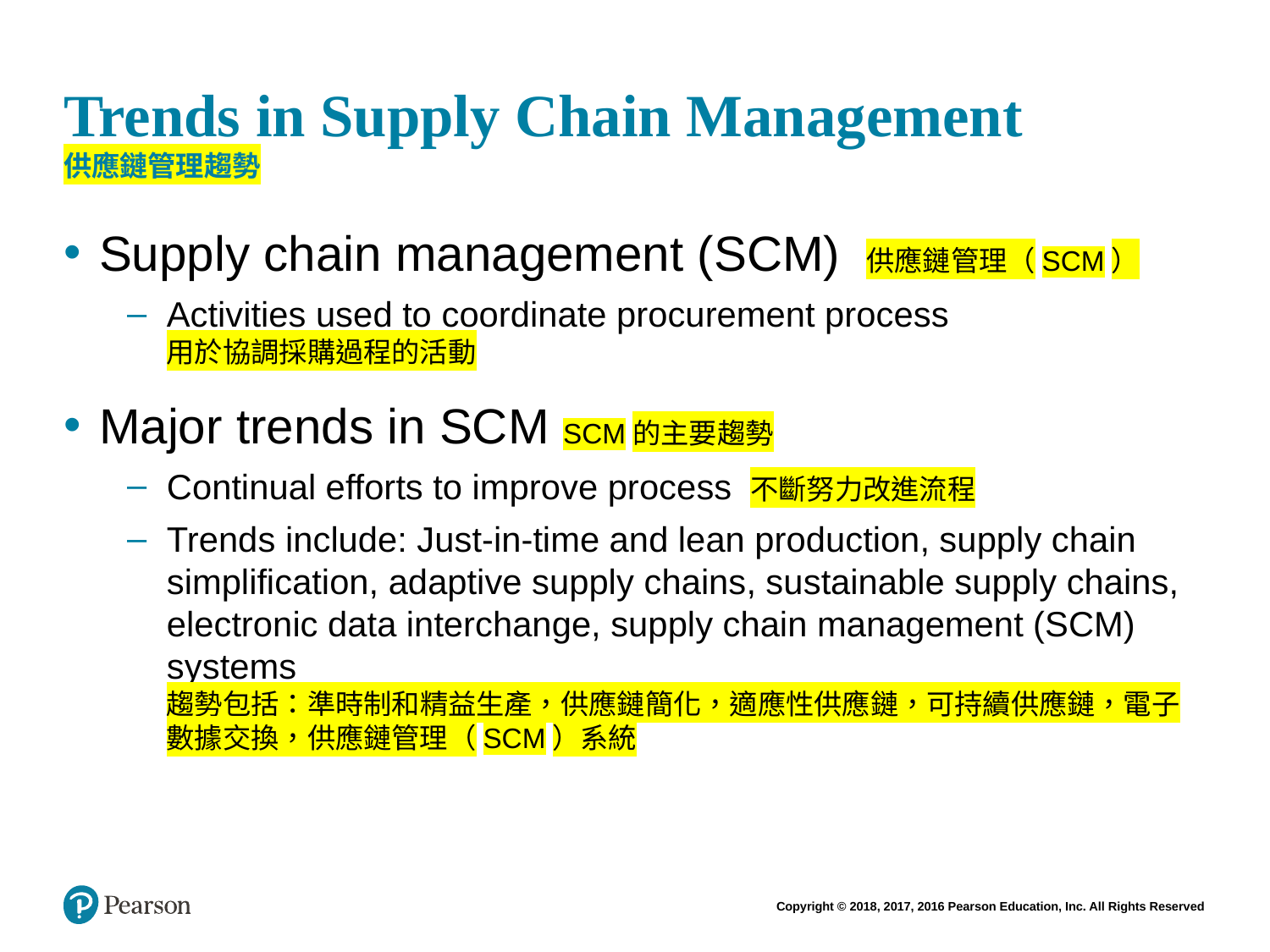

# Trends in Supply Chain Management 供應鏈管理趨勢
Supply chain management (SCM) 供應鏈管理（SCM）
Activities used to coordinate procurement process
用於協調採購過程的活動
Major trends in SCM SCM的主要趨勢
Continual efforts to improve process 不斷努力改進流程
Trends include: Just-in-time and lean production, supply chain simplification, adaptive supply chains, sustainable supply chains, electronic data interchange, supply chain management (SCM) systems
趨勢包括：準時制和精益生產，供應鏈簡化，適應性供應鏈，可持續供應鏈，電子數據交換，供應鏈管理（SCM）系統